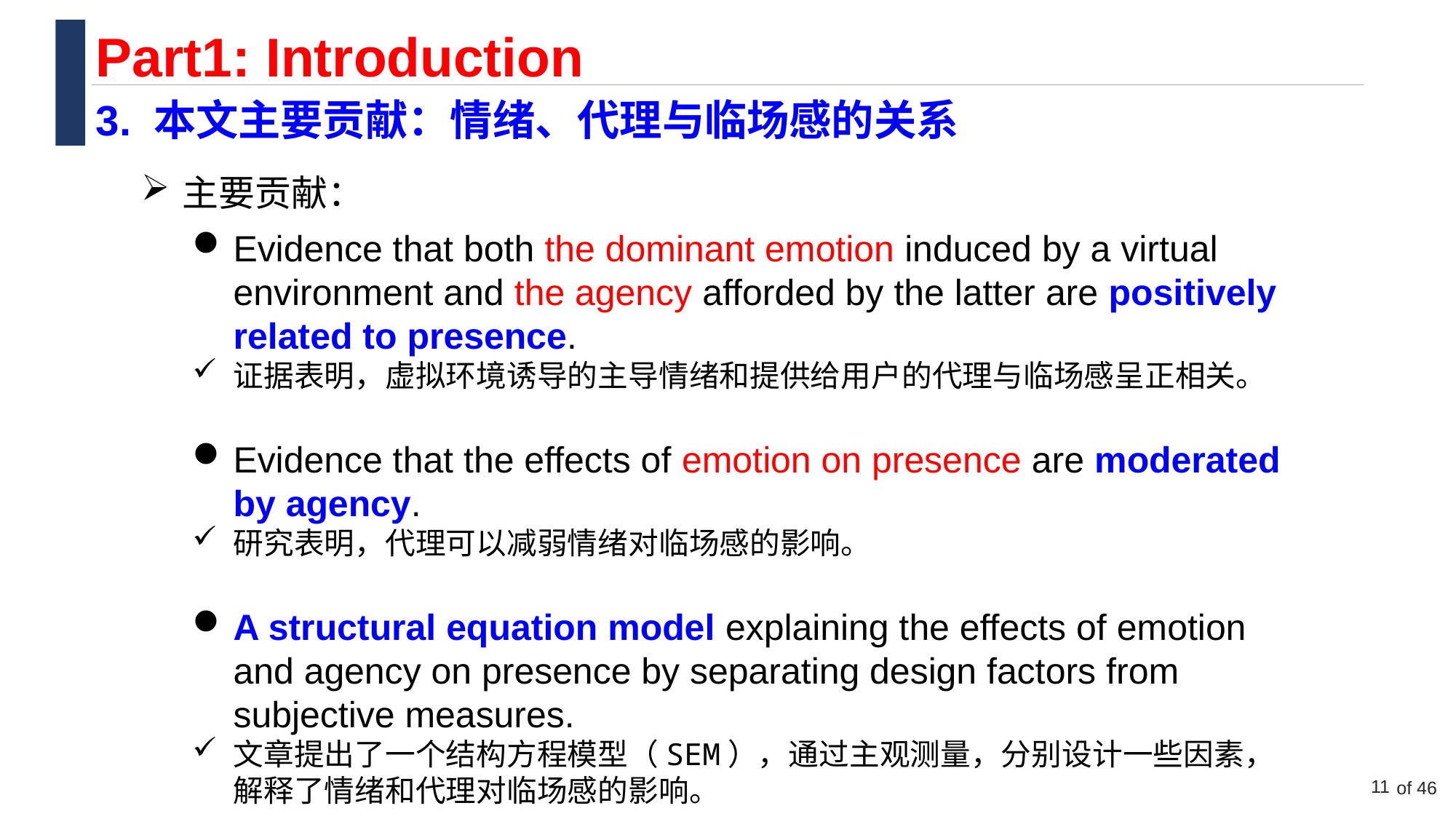

Part1: Introduction
3. 本文主要贡献：情绪、代理与临场感的关系
主要贡献：
Evidence that both the dominant emotion induced by a virtual environment and the agency afforded by the latter are positively related to presence.
证据表明，虚拟环境诱导的主导情绪和提供给用户的代理与临场感呈正相关。

Evidence that the effects of emotion on presence are moderated by agency.
研究表明，代理可以减弱情绪对临场感的影响。

A structural equation model explaining the effects of emotion and agency on presence by separating design factors from subjective measures.
文章提出了一个结构方程模型（SEM），通过主观测量，分别设计一些因素，解释了情绪和代理对临场感的影响。
11